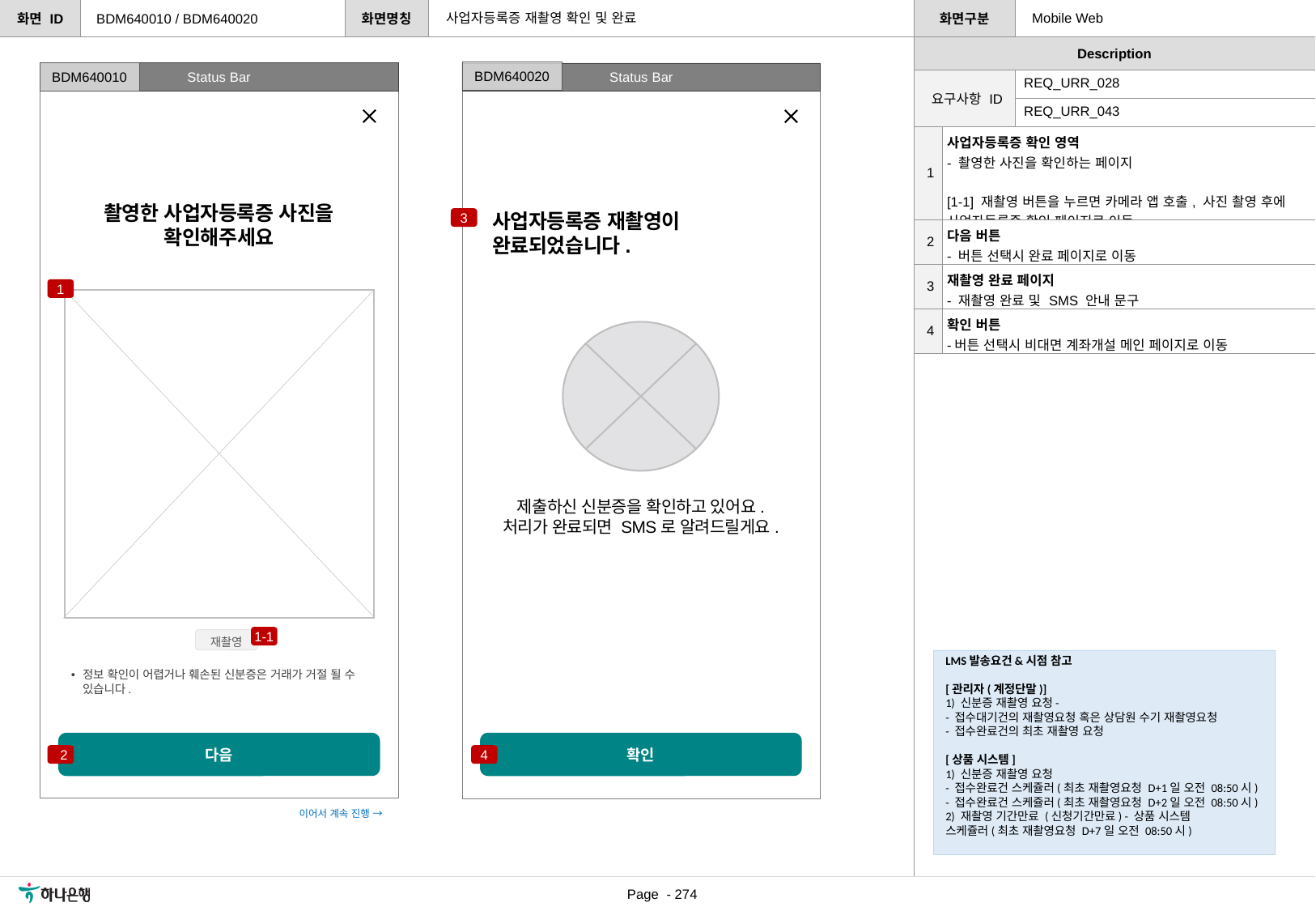

사업자등록증 재촬영 확인 및 완료
Mobile Web
BDM640010 / BDM640020
BDM640020
Status Bar

BDM640010
Status Bar

| 요구사항 ID | REQ\_URR\_028 |
| --- | --- |
|  | REQ\_URR\_043 |

| 1 | 사업자등록증 확인 영역 - 촬영한 사진을 확인하는 페이지 [1-1] 재촬영 버튼을 누르면 카메라 앱 호출, 사진 촬영 후에 사업자등록증 확인 페이지로 이동 |
| --- | --- |
| 2 | 다음 버튼 - 버튼 선택시 완료 페이지로 이동 |
| 3 | 재촬영 완료 페이지 - 재촬영 완료 및 SMS 안내 문구 |
| 4 | 확인 버튼 -버튼 선택시 비대면 계좌개설 메인 페이지로 이동 |
촬영한 사업자등록증 사진을
확인해주세요
사업자등록증 재촬영이
완료되었습니다.
3
1

제출하신 신분증을 확인하고 있어요.
처리가 완료되면 SMS로 알려드릴게요.
1-1
재촬영

LMS발송요건&시점 참고

[관리자(계정단말)]
1) 신분증 재촬영 요청-
- 접수대기건의 재촬영요청 혹은 상담원 수기 재촬영요청
- 접수완료건의 최초 재촬영 요청

[상품 시스템]
1) 신분증 재촬영 요청
- 접수완료건 스케쥴러(최초 재촬영요청 D+1일 오전 08:50시)
- 접수완료건 스케쥴러(최초 재촬영요청 D+2일 오전 08:50시)
2) 재촬영 기간만료 (신청기간만료) - 상품 시스템
스케쥴러(최초 재촬영요청 D+7일 오전 08:50시)

정보 확인이 어렵거나 훼손된 신분증은 거래가 거절 될 수 있습니다.
다음
확인
2
4
이어서 계속 진행 →